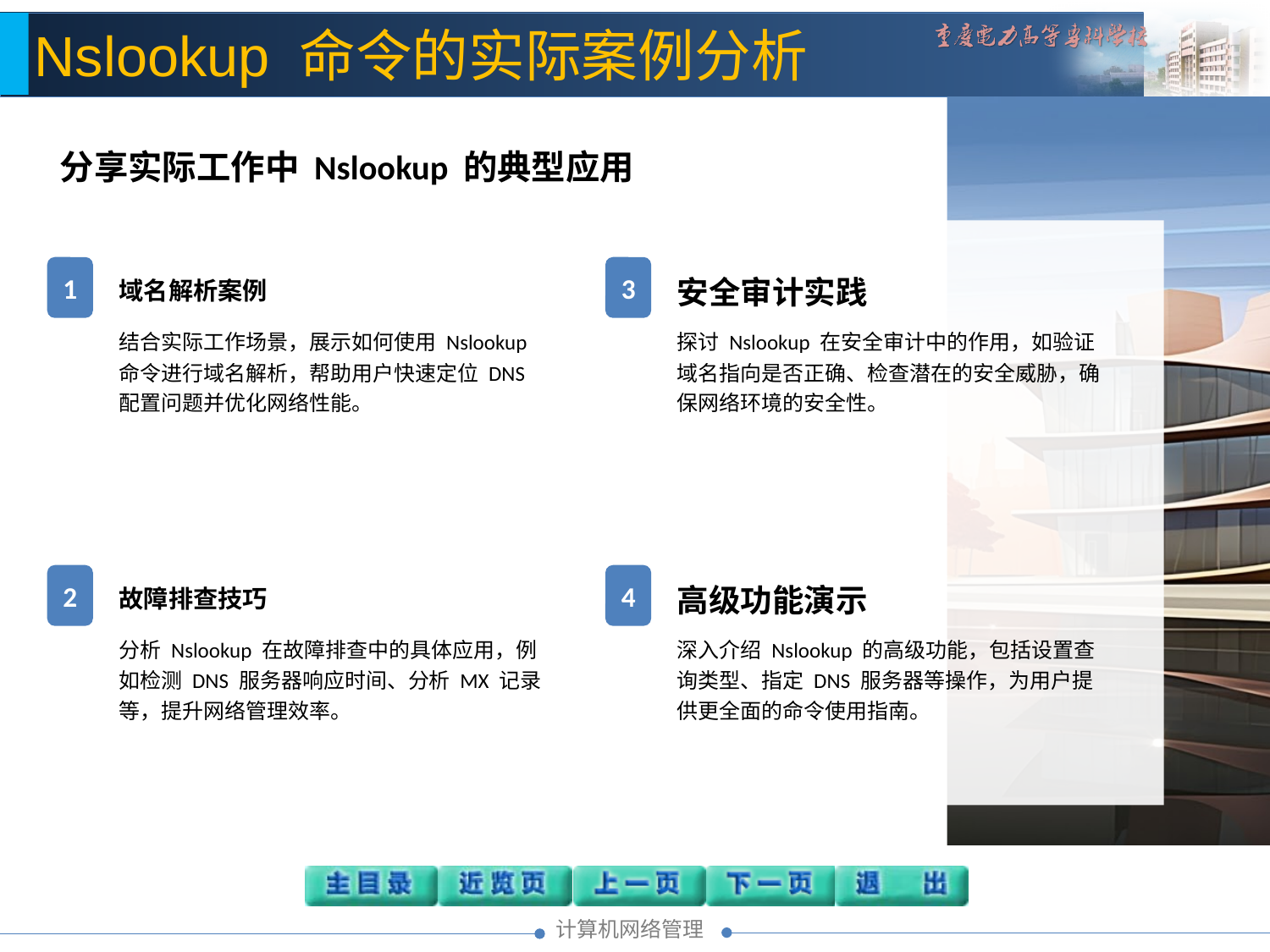

Nslookup 命令的实际案例分析

分享实际工作中 Nslookup 的典型应用

1
域名解析案例
结合实际工作场景，展示如何使用 Nslookup 命令进行域名解析，帮助用户快速定位 DNS 配置问题并优化网络性能。
3
安全审计实践
探讨 Nslookup 在安全审计中的作用，如验证域名指向是否正确、检查潜在的安全威胁，确保网络环境的安全性。
2
故障排查技巧
分析 Nslookup 在故障排查中的具体应用，例如检测 DNS 服务器响应时间、分析 MX 记录等，提升网络管理效率。
4
高级功能演示
深入介绍 Nslookup 的高级功能，包括设置查询类型、指定 DNS 服务器等操作，为用户提供更全面的命令使用指南。